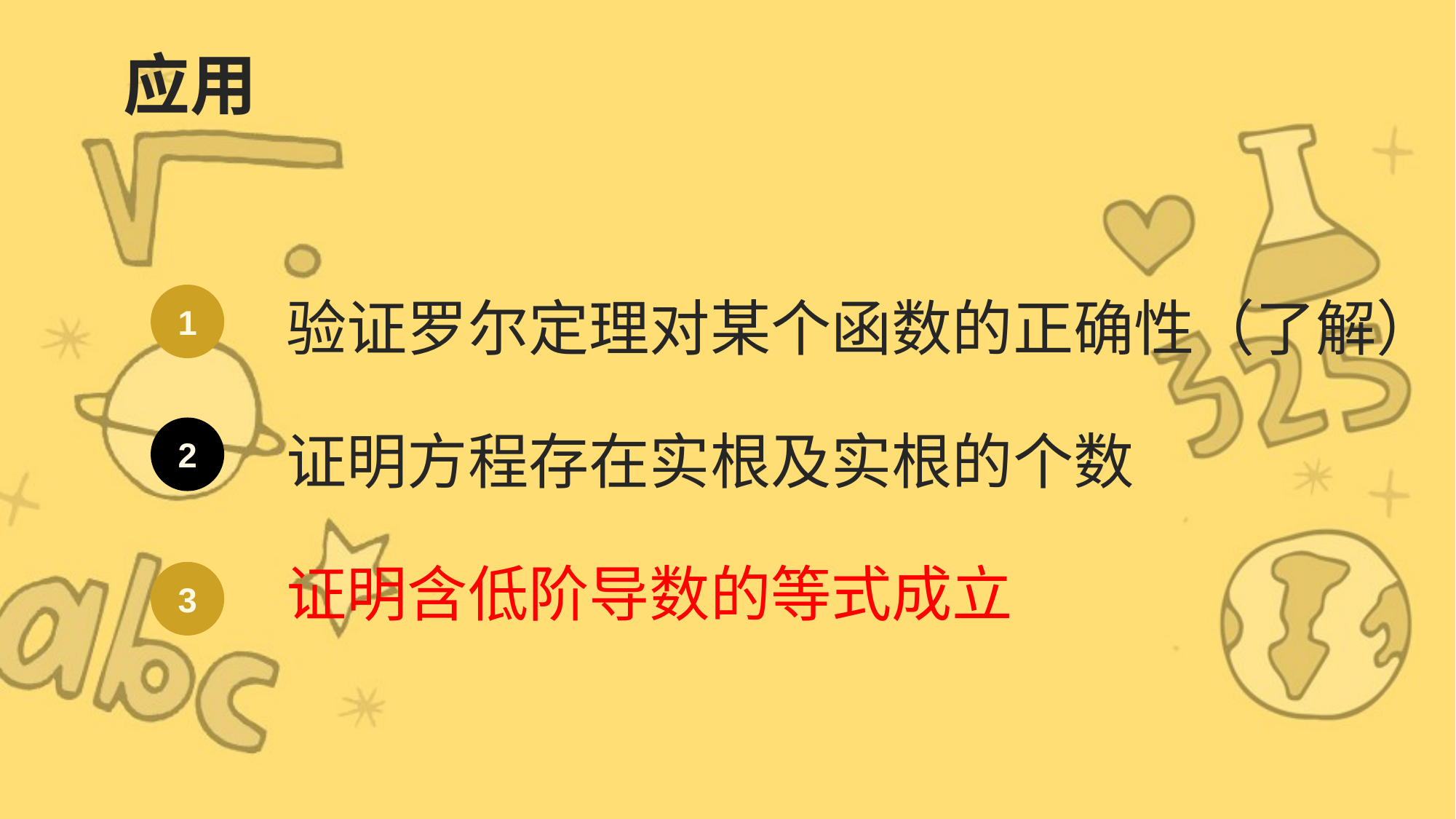

应用
验证罗尔定理对某个函数的正确性（了解）
1
2
证明方程存在实根及实根的个数
证明含低阶导数的等式成立
3